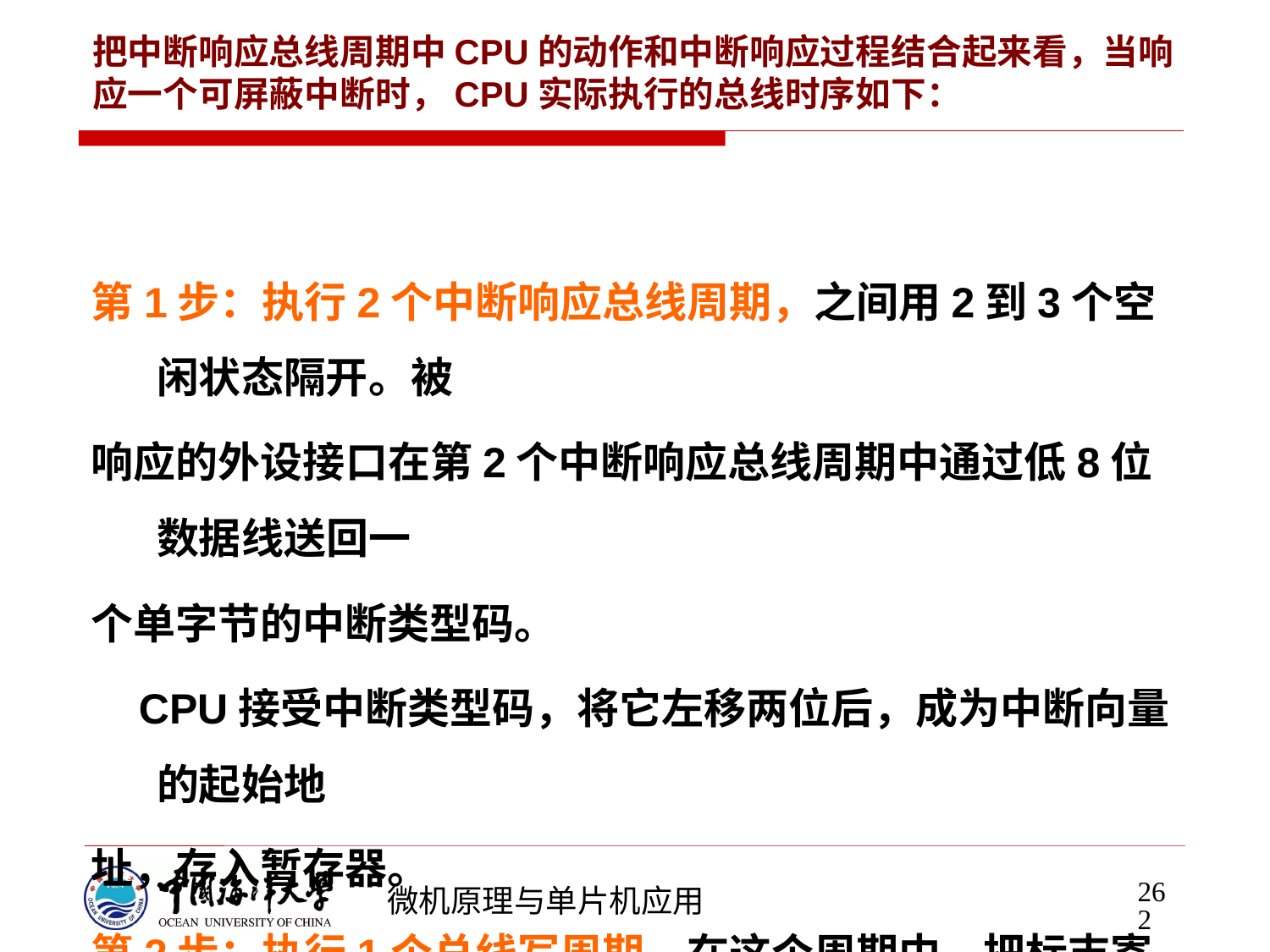

# 把中断响应总线周期中CPU的动作和中断响应过程结合起来看，当响 应一个可屏蔽中断时，CPU实际执行的总线时序如下：
第1步：执行2个中断响应总线周期，之间用2到3个空闲状态隔开。被
响应的外设接口在第2个中断响应总线周期中通过低8位数据线送回一
个单字节的中断类型码。
    CPU接受中断类型码，将它左移两位后，成为中断向量的起始地
址，存入暂存器。
第2步：执行1个总线写周期，在这个周期中，把标志寄存器的值推入堆栈。
第3步：将标志寄存器的中断允许标志IF和单步标志TF置成0，这样禁止了中断响应过程中有其他可屏蔽中断进入，还禁止了中断处理过程中出现单步中断。

262